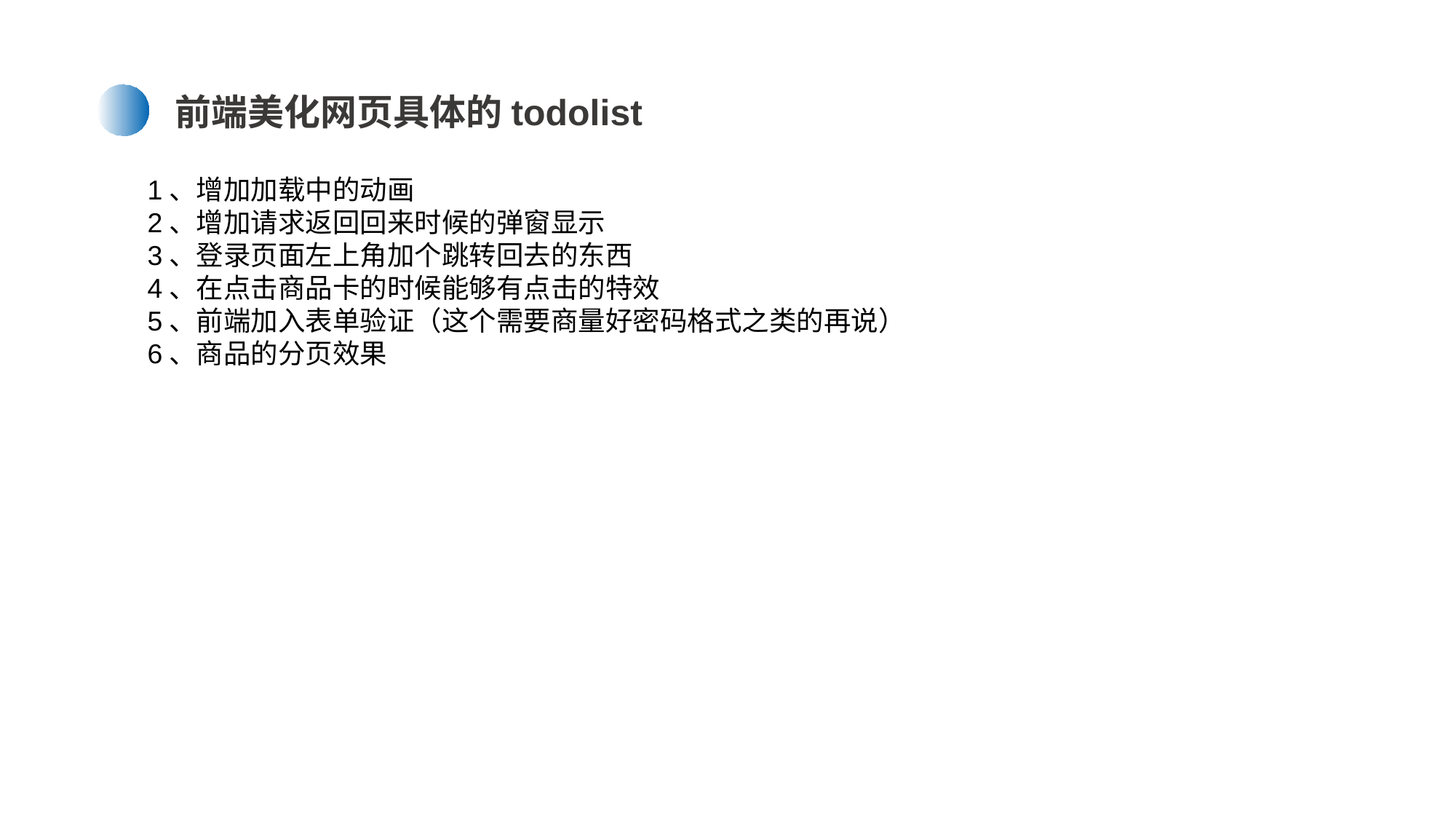

前端美化网页具体的todolist
1、增加加载中的动画
2、增加请求返回回来时候的弹窗显示
3、登录页面左上角加个跳转回去的东西
4、在点击商品卡的时候能够有点击的特效
5、前端加入表单验证（这个需要商量好密码格式之类的再说）
6、商品的分页效果